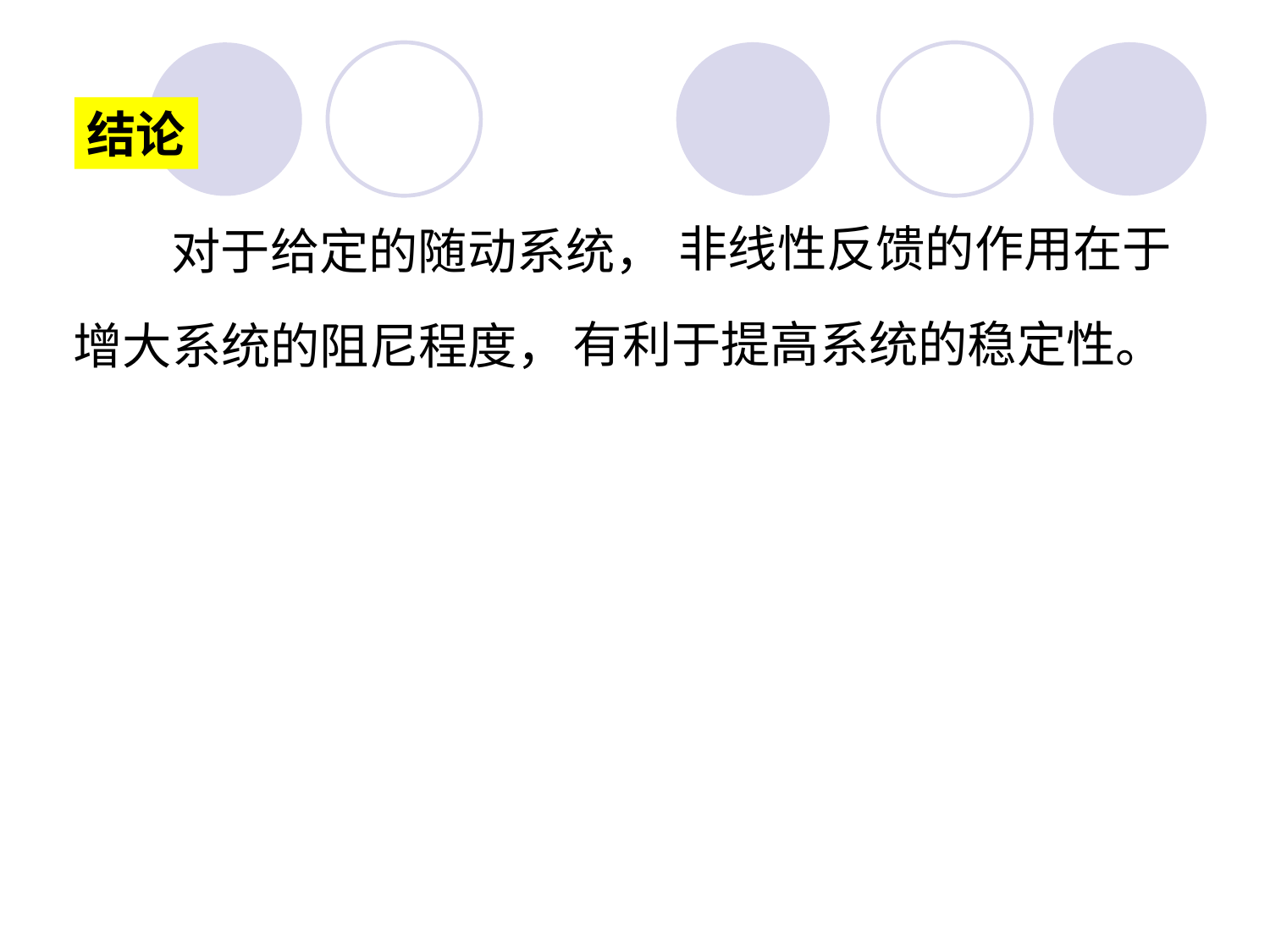

结论
非线性反馈的作用在于
对于给定的随动系统，
有利于提高系统的稳定性。
增大系统的阻尼程度，
77